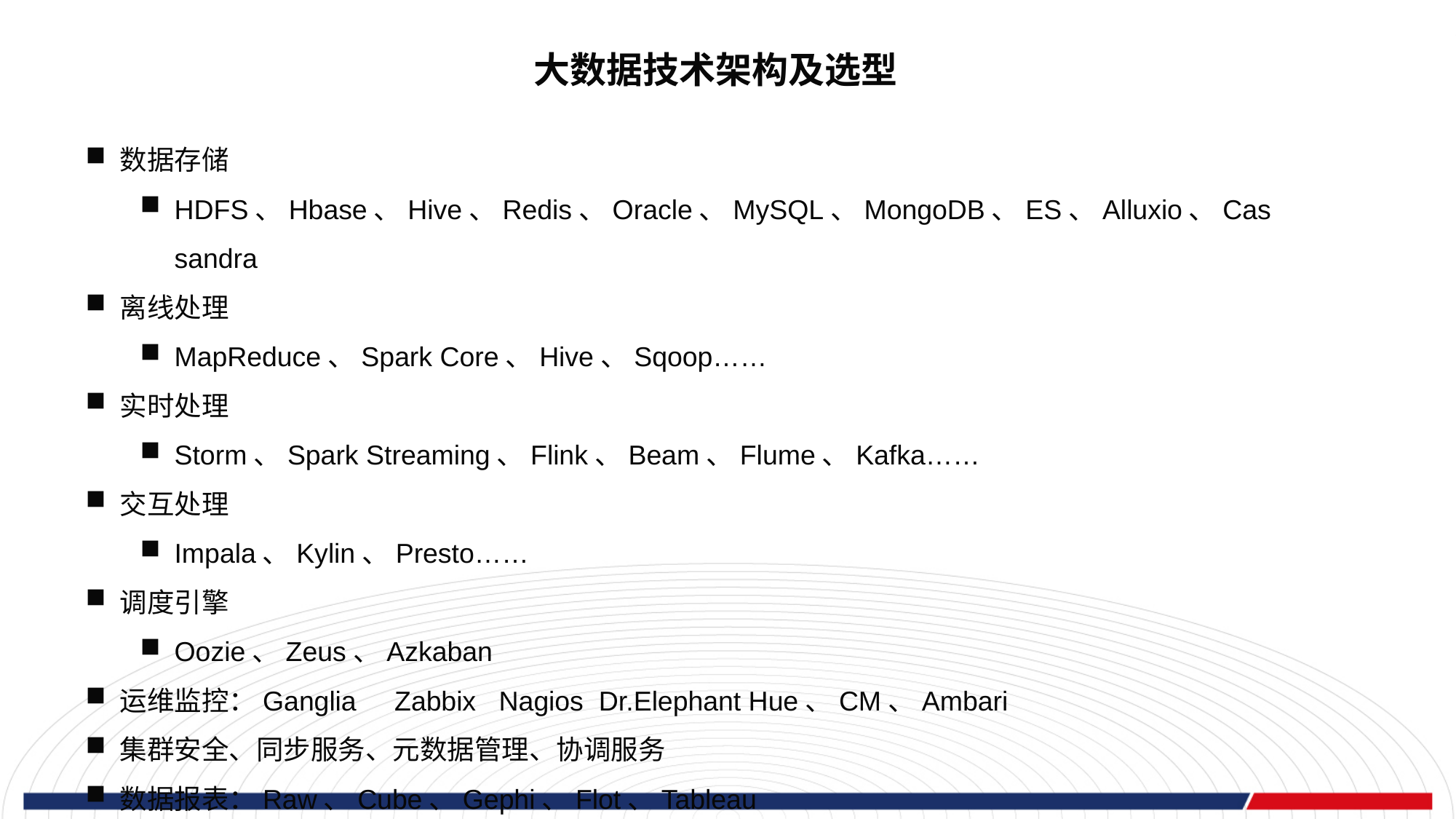

大数据技术架构及选型
数据存储
HDFS、Hbase、Hive、Redis、Oracle、MySQL、MongoDB、ES、Alluxio、Cassandra
离线处理
MapReduce、Spark Core、Hive、Sqoop……
实时处理
Storm、Spark Streaming、Flink、Beam、Flume、Kafka……
交互处理
Impala、Kylin、Presto……
调度引擎
Oozie、Zeus、Azkaban
运维监控：Ganglia     Zabbix   Nagios  Dr.Elephant Hue、CM、Ambari
集群安全、同步服务、元数据管理、协调服务
数据报表：Raw、Cube、Gephi、Flot、Tableau